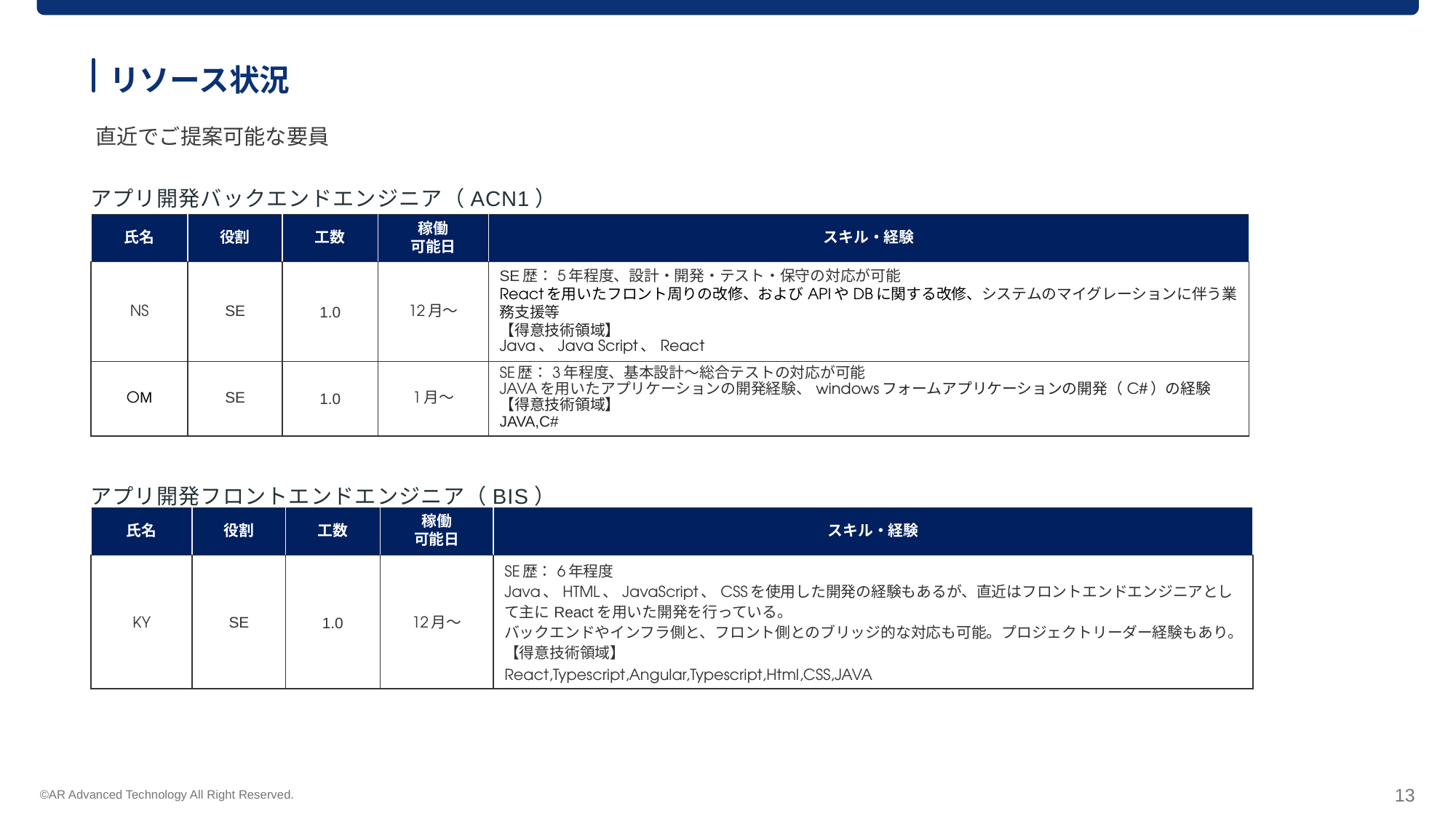

リソース状況
直近でご提案可能な要員
アプリ開発バックエンドエンジニア（ACN1）
| 氏名 | 役割 | 工数 | 稼働 可能日 | スキル・経験 |
| --- | --- | --- | --- | --- |
| NS | SE | 1.0 | 12月～ | SE歴：5年程度、設計・開発・テスト・保守の対応が可能 Reactを用いたフロント周りの改修、およびAPIやDBに関する改修、システムのマイグレーションに伴う業務支援等 【得意技術領域】 Java、Java Script、React |
| OM | SE | 1.0 | 1月～ | SE歴：3年程度、基本設計～総合テストの対応が可能 JAVAを用いたアプリケーションの開発経験、windowsフォームアプリケーションの開発（C#）の経験 【得意技術領域】 JAVA,C# |
アプリ開発フロントエンドエンジニア（BIS）
| 氏名 | 役割 | 工数 | 稼働 可能日 | スキル・経験 |
| --- | --- | --- | --- | --- |
| KY | SE | 1.0 | 12月～ | SE歴：6年程度 Java、HTML、JavaScript、CSSを使用した開発の経験もあるが、直近はフロントエンドエンジニアとして主にReactを用いた開発を行っている。 バックエンドやインフラ側と、フロント側とのブリッジ的な対応も可能。プロジェクトリーダー経験もあり。 【得意技術領域】 React,Typescript,Angular,Typescript,Html,CSS,JAVA |